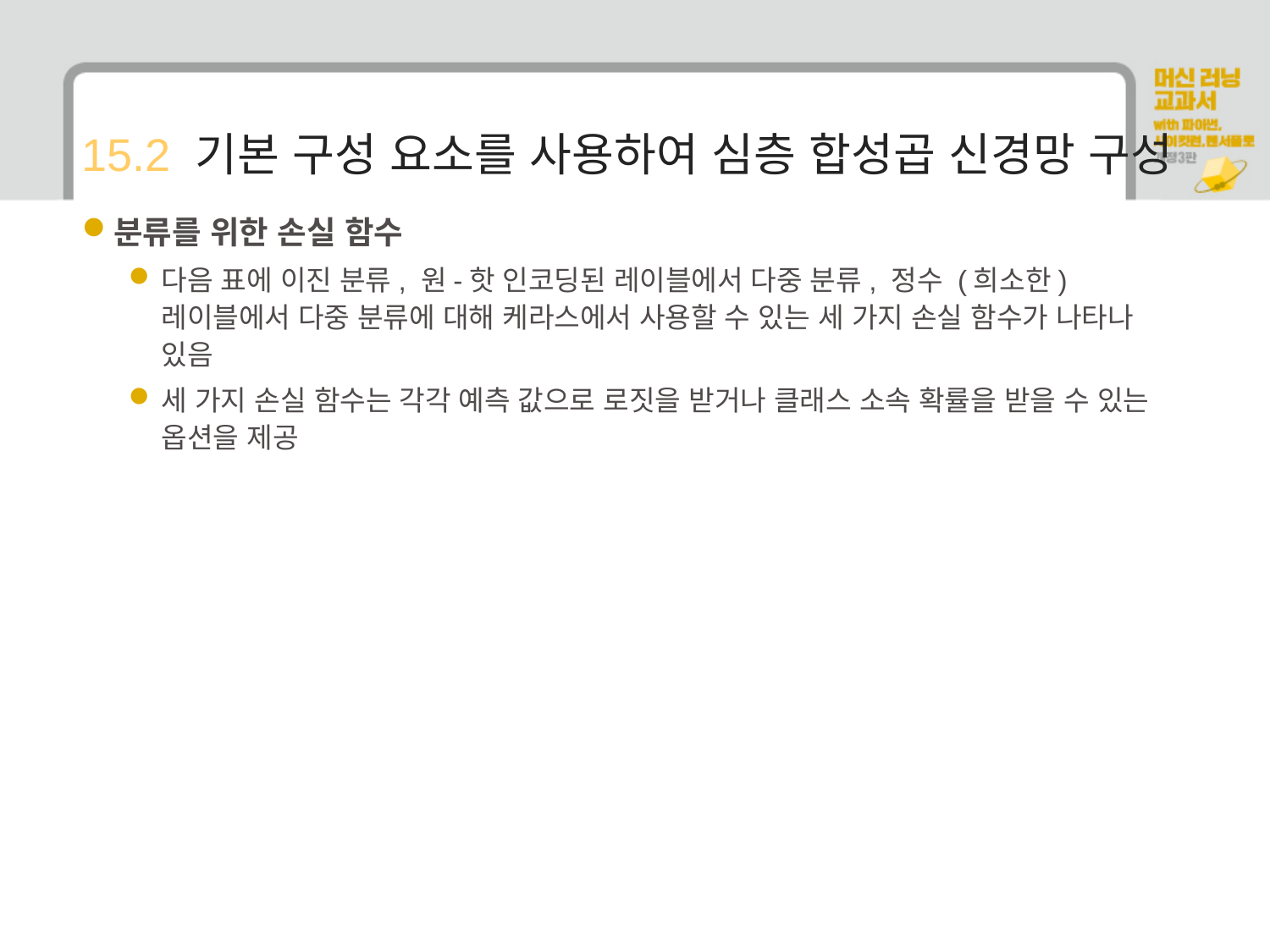

# 15.2 기본 구성 요소를 사용하여 심층 합성곱 신경망 구성
분류를 위한 손실 함수
다음 표에 이진 분류, 원-핫 인코딩된 레이블에서 다중 분류, 정수 (희소한) 레이블에서 다중 분류에 대해 케라스에서 사용할 수 있는 세 가지 손실 함수가 나타나 있음
세 가지 손실 함수는 각각 예측 값으로 로짓을 받거나 클래스 소속 확률을 받을 수 있는 옵션을 제공